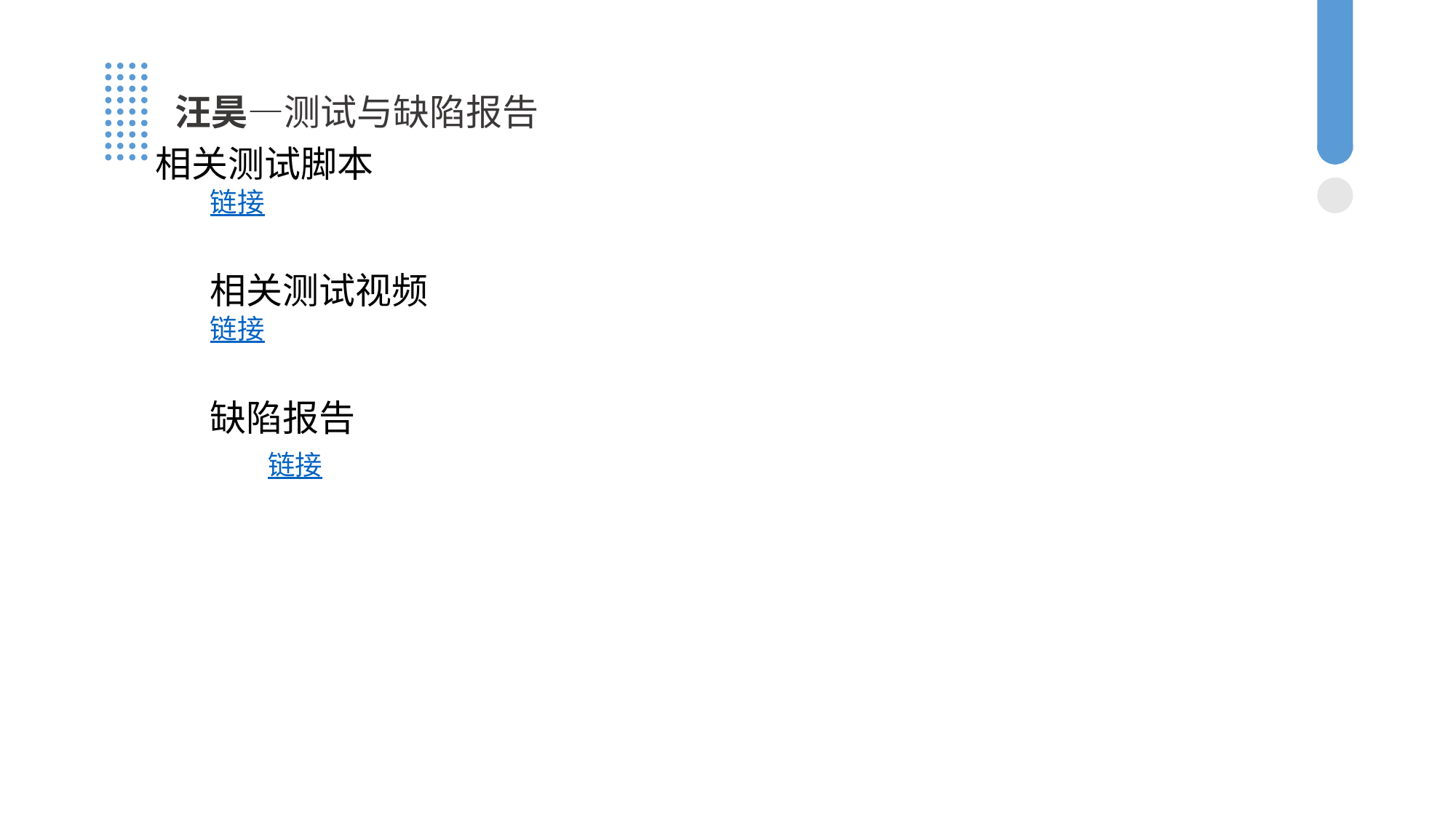

汪昊—测试与缺陷报告

相关测试脚本
链接

相关测试视频
链接

缺陷报告
      链接